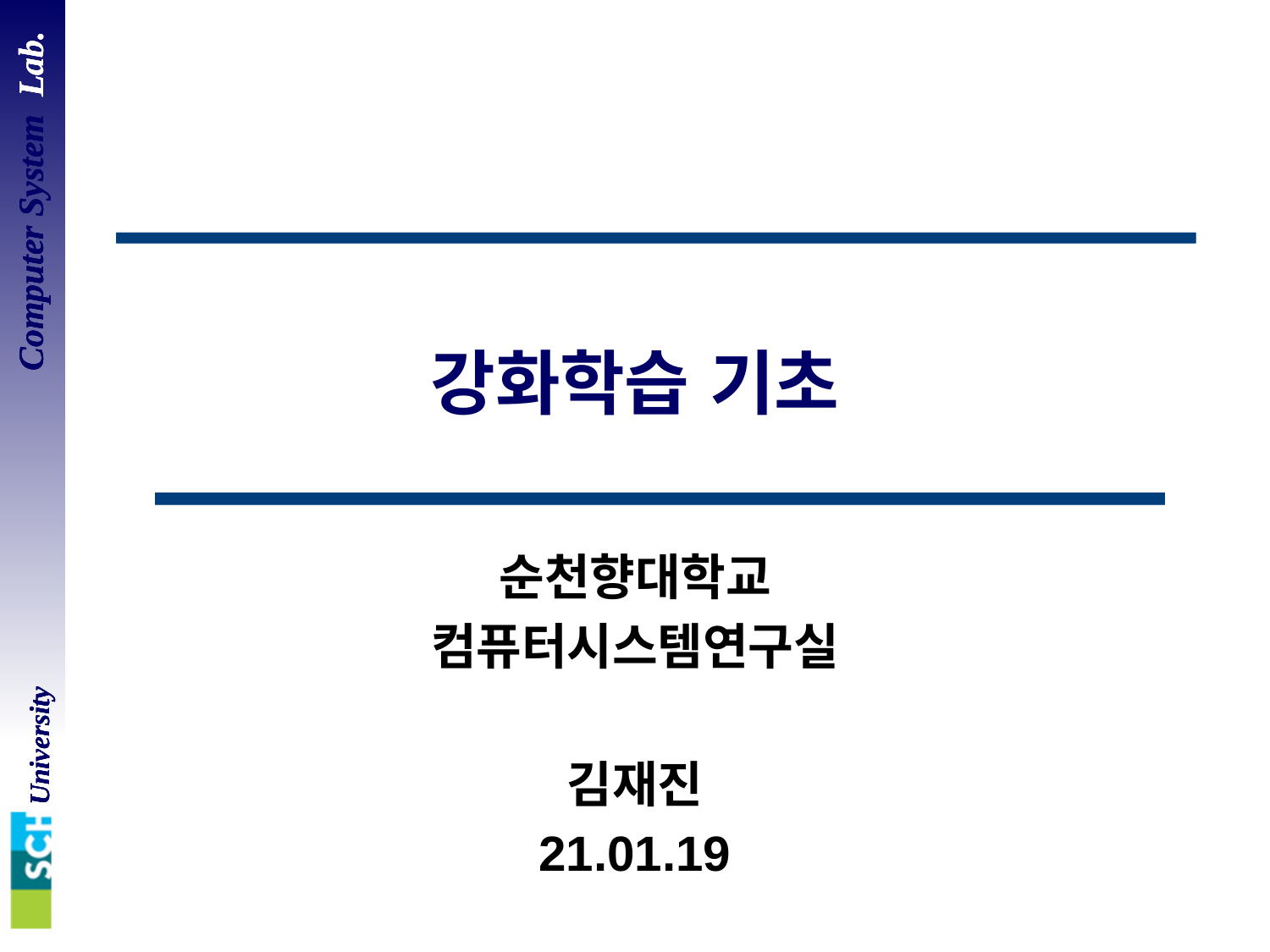

# 강화학습 기초
순천향대학교
컴퓨터시스템연구실

김재진
21.01.19